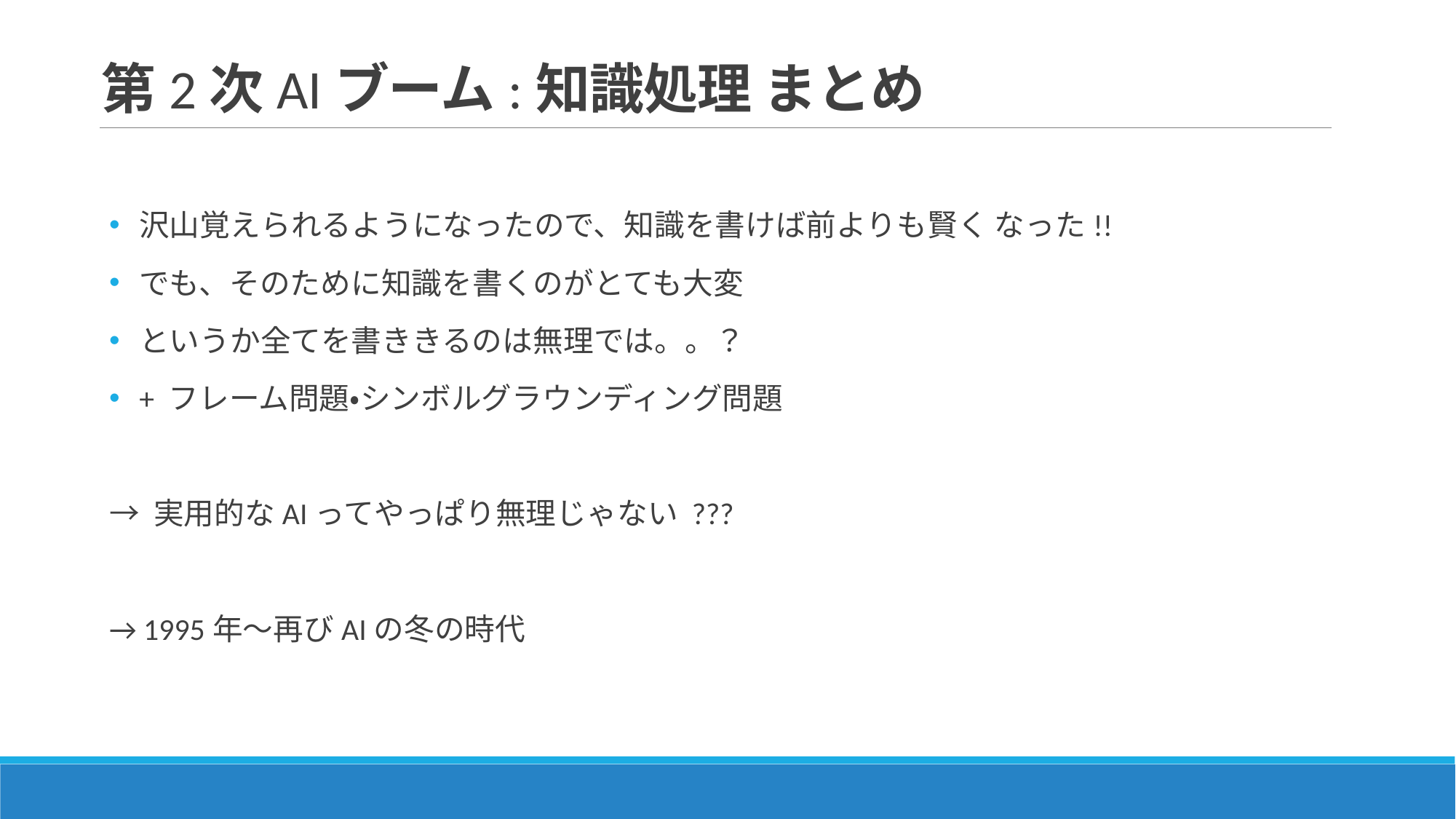

# 第2次AIブーム:知識処理 まとめ

沢山覚えられるようになったので、知識を書けば前よりも賢く なった!!
でも、そのために知識を書くのがとても大変
というか全てを書ききるのは無理では。。？
+ フレーム問題・シンボルグラウンディング問題

→ 実用的なAIってやっぱり無理じゃない ???

→ 1995年〜再びAIの冬の時代